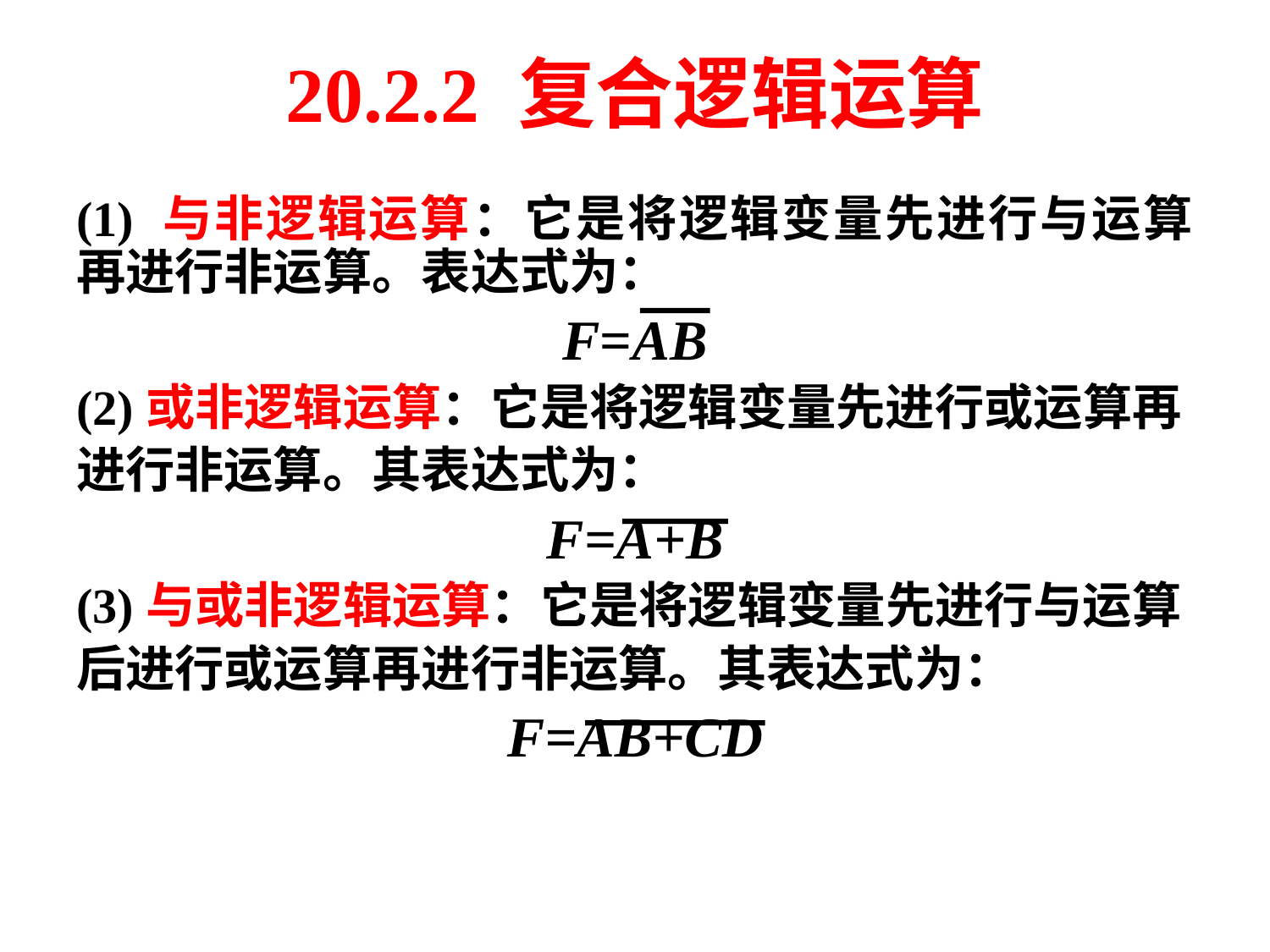

# 20.2.2 复合逻辑运算
(1) 与非逻辑运算：它是将逻辑变量先进行与运算再进行非运算。表达式为：
F=AB
(2)或非逻辑运算：它是将逻辑变量先进行或运算再
进行非运算。其表达式为：
F=A+B
(3)与或非逻辑运算：它是将逻辑变量先进行与运算
后进行或运算再进行非运算。其表达式为：
F=AB+CD